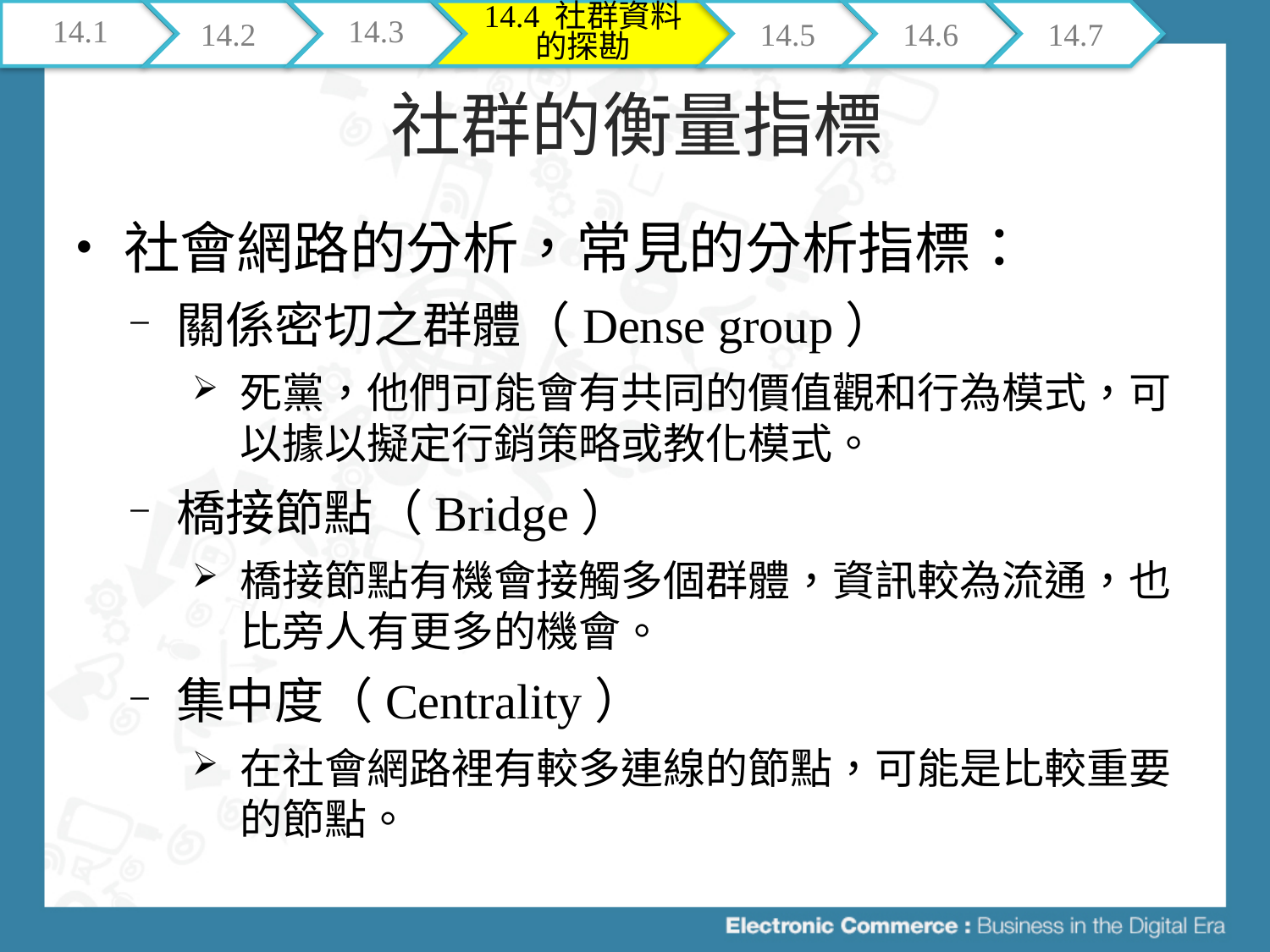

14.1
14.2
14.3
14.4 社群資料的探勘
14.5
14.6
14.7
# 社群的衡量指標
社會網路的分析，常見的分析指標：
關係密切之群體（Dense group）
死黨，他們可能會有共同的價值觀和行為模式，可以據以擬定行銷策略或教化模式。
橋接節點（Bridge）
橋接節點有機會接觸多個群體，資訊較為流通，也比旁人有更多的機會。
集中度（Centrality）
在社會網路裡有較多連線的節點，可能是比較重要的節點。